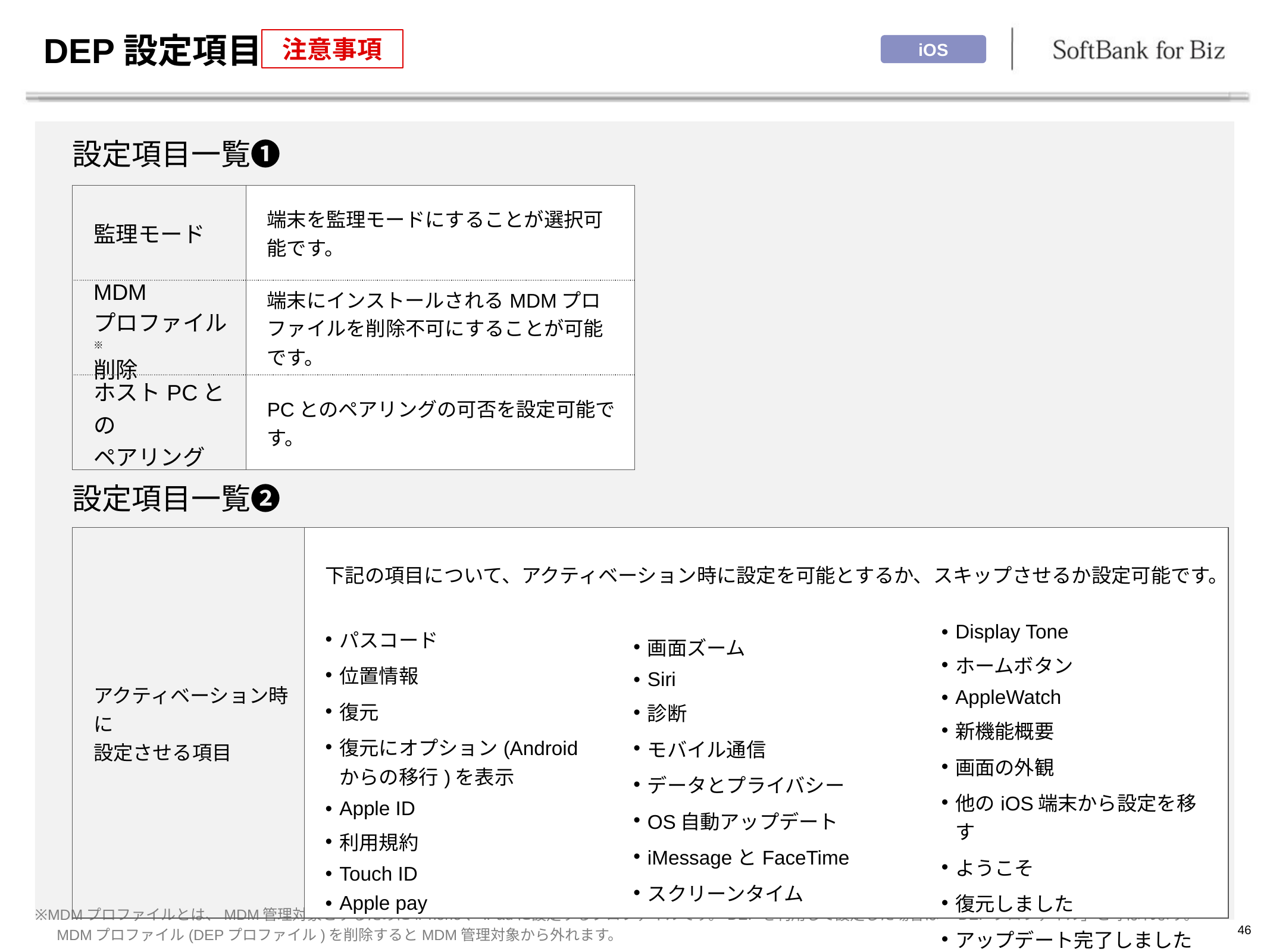

# DEP設定項目
注意事項
iOS
設定項目一覧❶
| 監理モード | 端末を監理モードにすることが選択可能です。 |
| --- | --- |
| MDM プロファイル※ 削除 | 端末にインストールされるMDMプロファイルを削除不可にすることが可能です。 |
| ホストPCとの ペアリング | PCとのペアリングの可否を設定可能です。 |
設定項目一覧❷
| アクティベーション時に 設定させる項目 | 下記の項目について、アクティベーション時に設定を可能とするか、スキップさせるか設定可能です。 |  |  |
| --- | --- | --- | --- |
|  | パスコード 位置情報 復元 復元にオプション(Androidからの移行)を表示 Apple ID 利用規約 Touch ID Apple pay | 画面ズーム Siri 診断 モバイル通信 データとプライバシー OS自動アップデート iMessageとFaceTime スクリーンタイム | Display Tone ホームボタン AppleWatch 新機能概要 画面の外観 他のiOS端末から設定を移す ようこそ 復元しました アップデート完了しました |
※MDMプロファイルとは、MDM管理対象とするためにiPhone、iPadに設定するプロファイルです。DEPを利用して設定した場合は「DEPプロファイル」と呼ばれます。
　 MDMプロファイル(DEPプロファイル)を削除するとMDM管理対象から外れます。
46